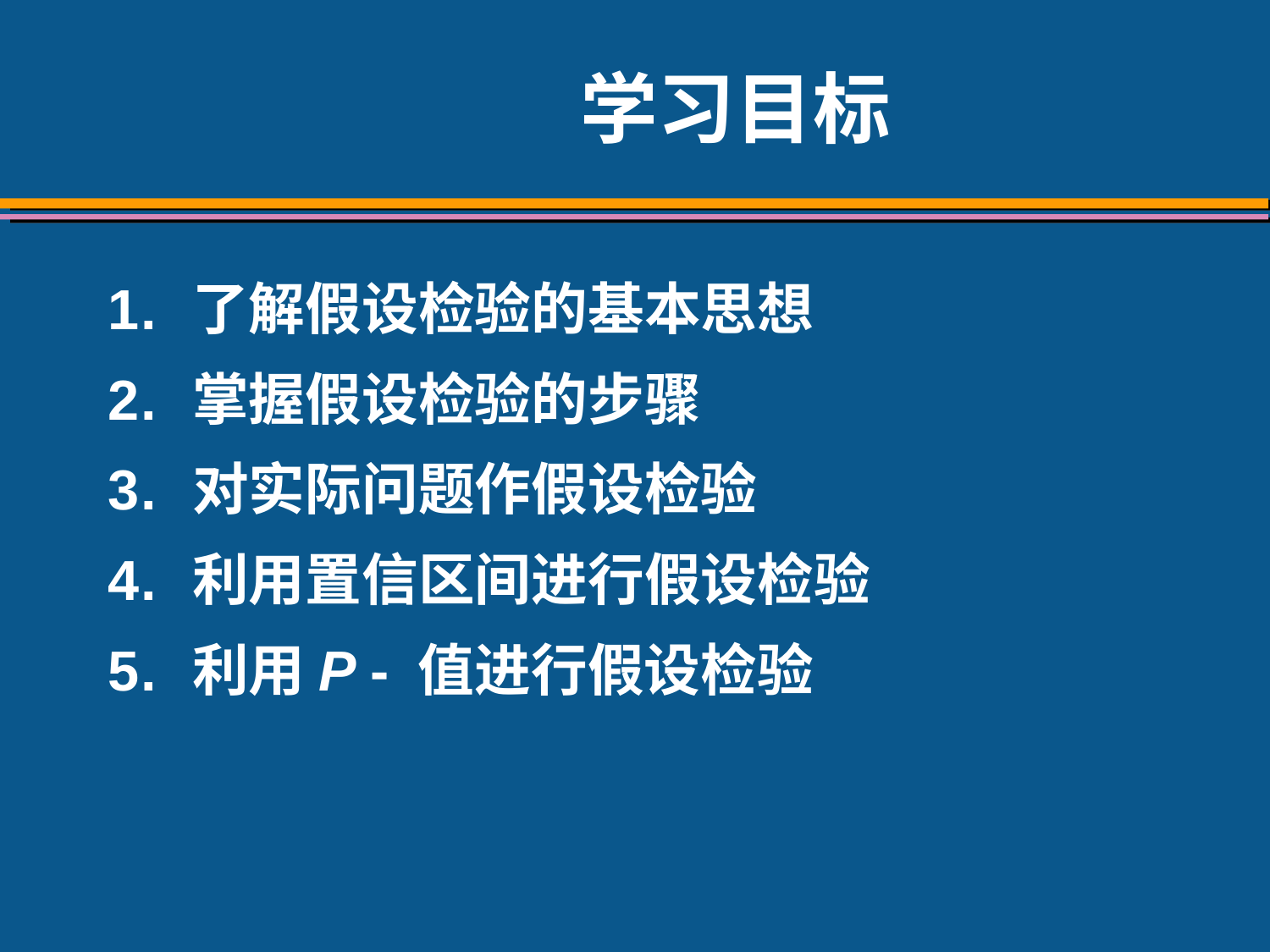

# 学习目标
了解假设检验的基本思想
掌握假设检验的步骤
对实际问题作假设检验
利用置信区间进行假设检验
利用P - 值进行假设检验